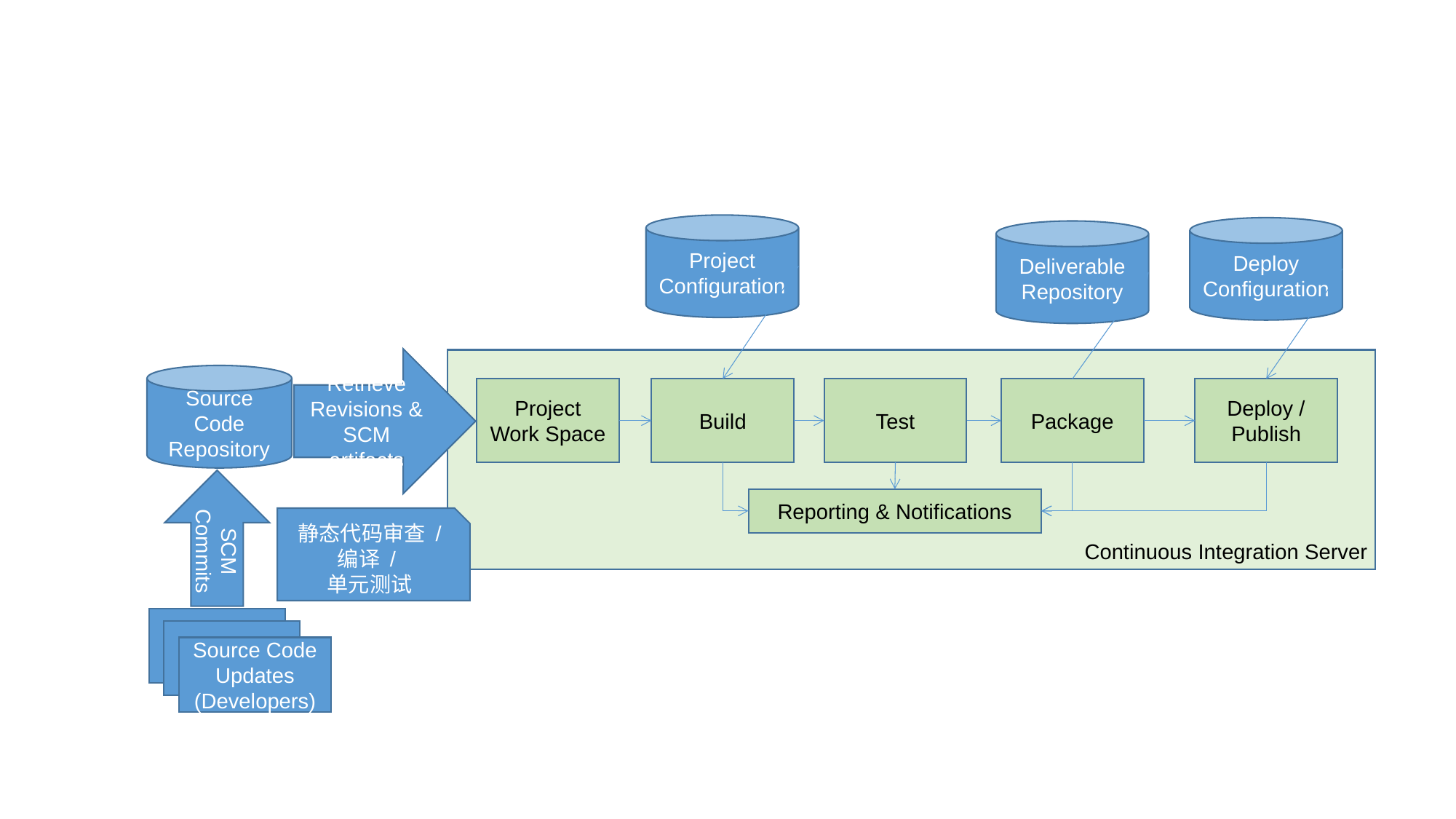

#
Project Configuration
Deploy Configuration

Deliverable
Repository
Retrieve
Revisions & SCM artifacts

Source Code Repository
Test
Package
Build
Deploy / Publish
Project Work Space
SCM Commits
Reporting & Notifications
静态代码审查 /
编译 /
单元测试
Continuous Integration Server

Source Code Updates
(Developers)